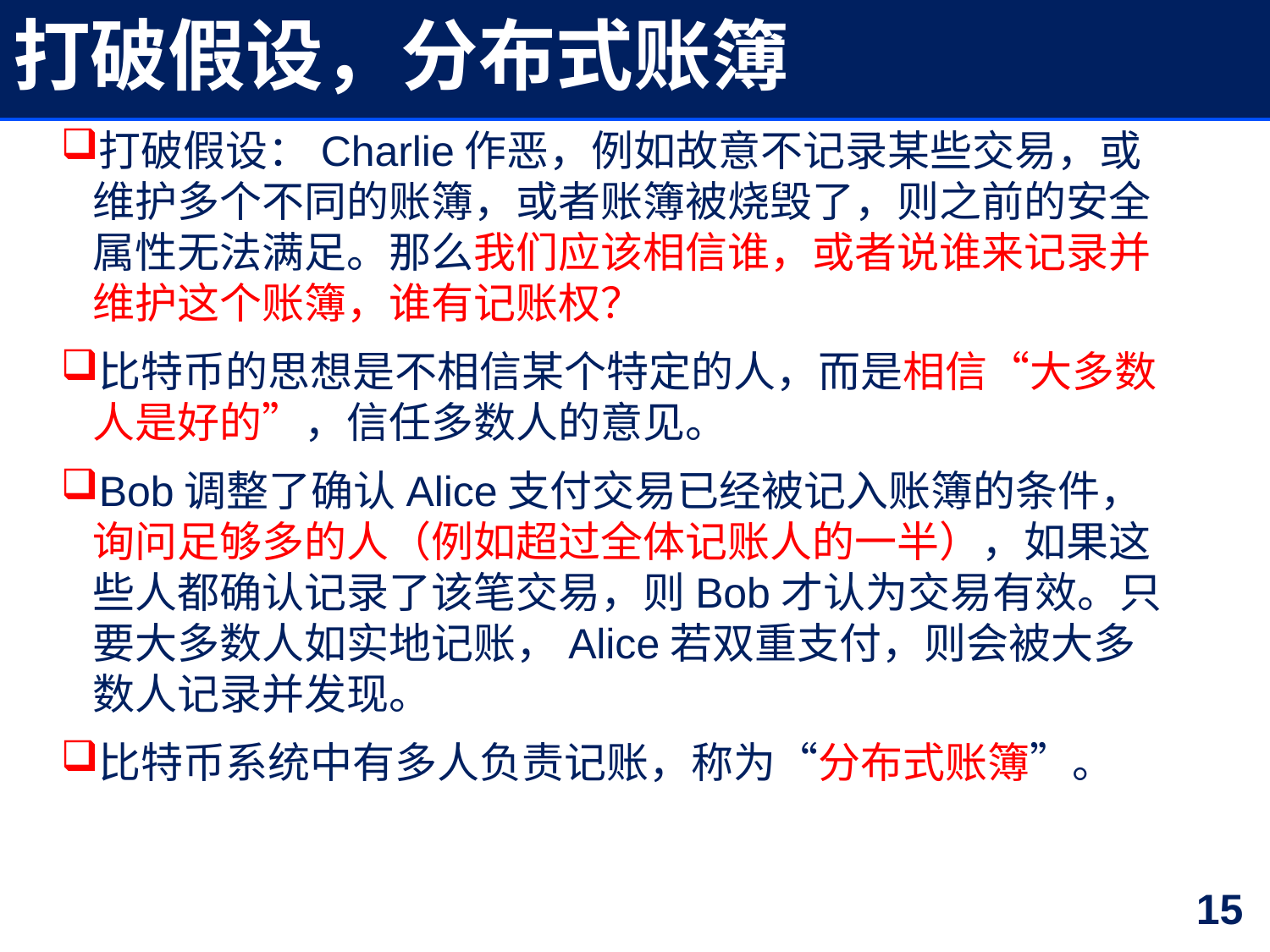

# 打破假设，分布式账簿
打破假设：Charlie作恶，例如故意不记录某些交易，或维护多个不同的账簿，或者账簿被烧毁了，则之前的安全属性无法满足。那么我们应该相信谁，或者说谁来记录并维护这个账簿，谁有记账权？
比特币的思想是不相信某个特定的人，而是相信“大多数人是好的”，信任多数人的意见。
Bob调整了确认Alice支付交易已经被记入账簿的条件，询问足够多的人（例如超过全体记账人的一半），如果这些人都确认记录了该笔交易，则Bob才认为交易有效。只要大多数人如实地记账，Alice若双重支付，则会被大多数人记录并发现。
比特币系统中有多人负责记账，称为“分布式账簿”。
15